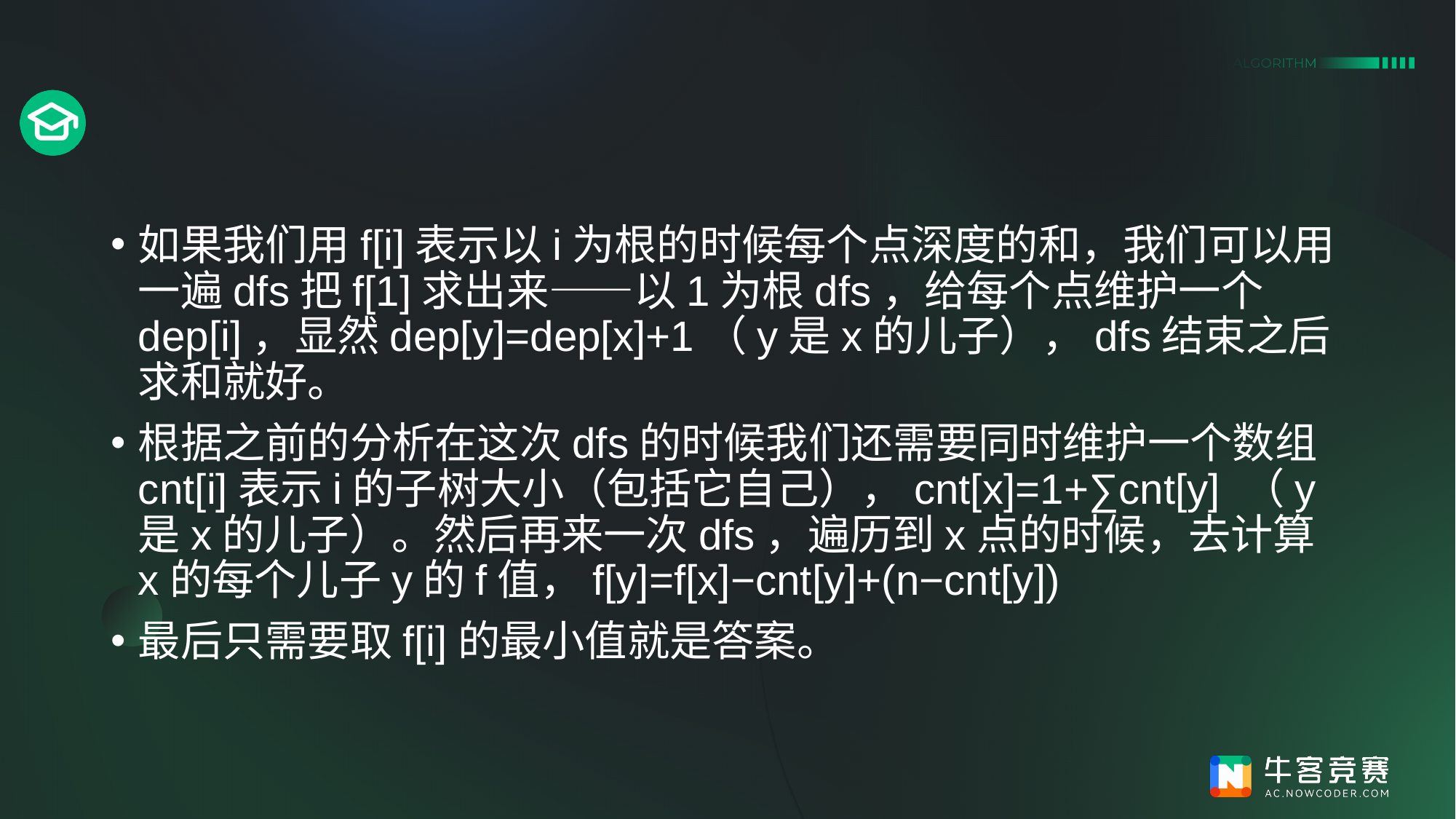

#
如果我们用f[i]表示以i为根的时候每个点深度的和，我们可以用一遍dfs把f[1]求出来——以1为根dfs，给每个点维护一个dep[i]，显然dep[y]=dep[x]+1（y是x的儿子），dfs结束之后求和就好。
根据之前的分析在这次dfs的时候我们还需要同时维护一个数组cnt[i]表示i的子树大小（包括它自己），cnt[x]=1+∑cnt[y] （y是x的儿子）。然后再来一次dfs，遍历到x点的时候，去计算x的每个儿子y的f值，f[y]=f[x]−cnt[y]+(n−cnt[y])
最后只需要取f[i]的最小值就是答案。